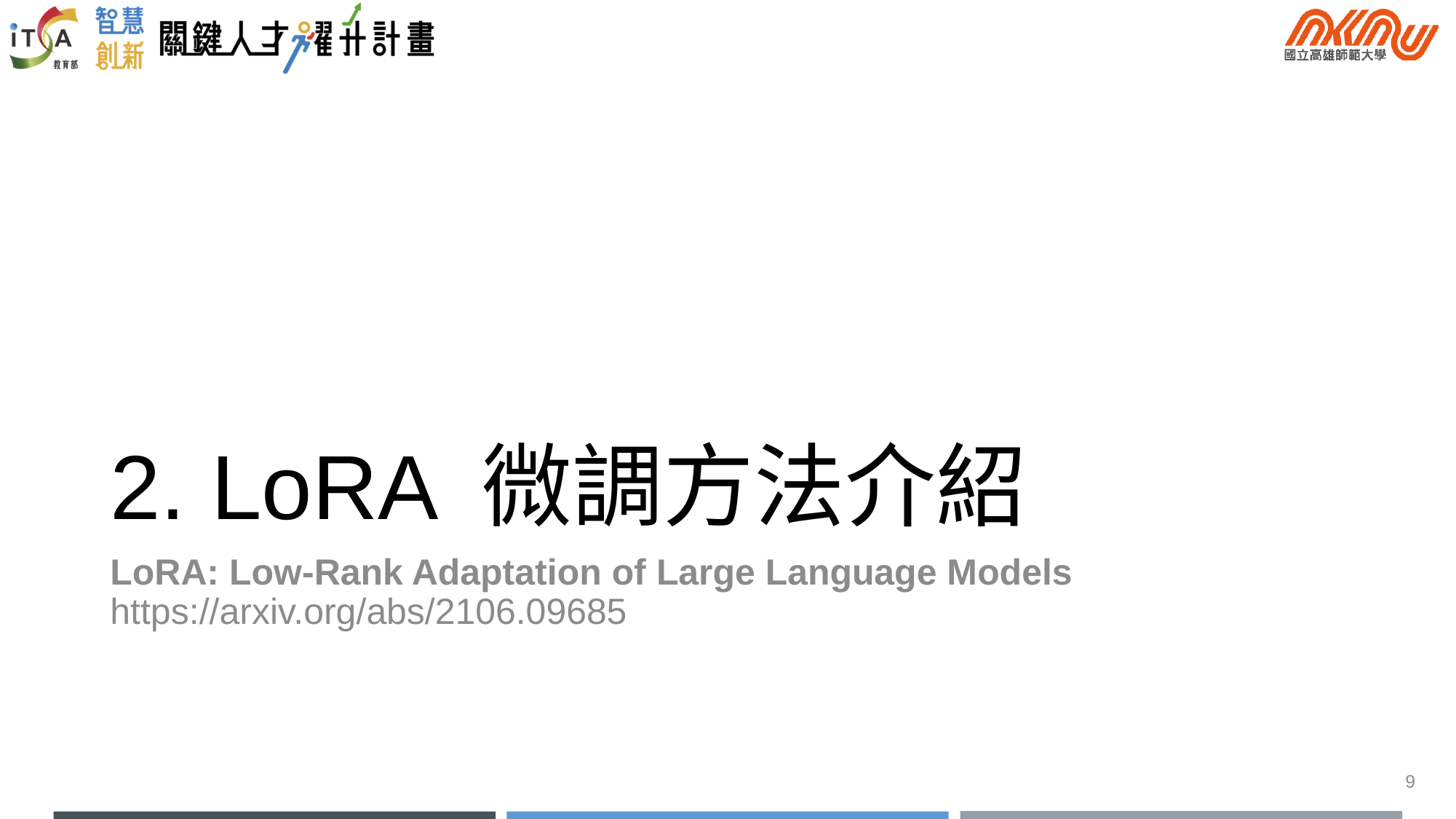

# 2. LoRA 微調方法介紹
LoRA: Low-Rank Adaptation of Large Language Models https://arxiv.org/abs/2106.09685
9